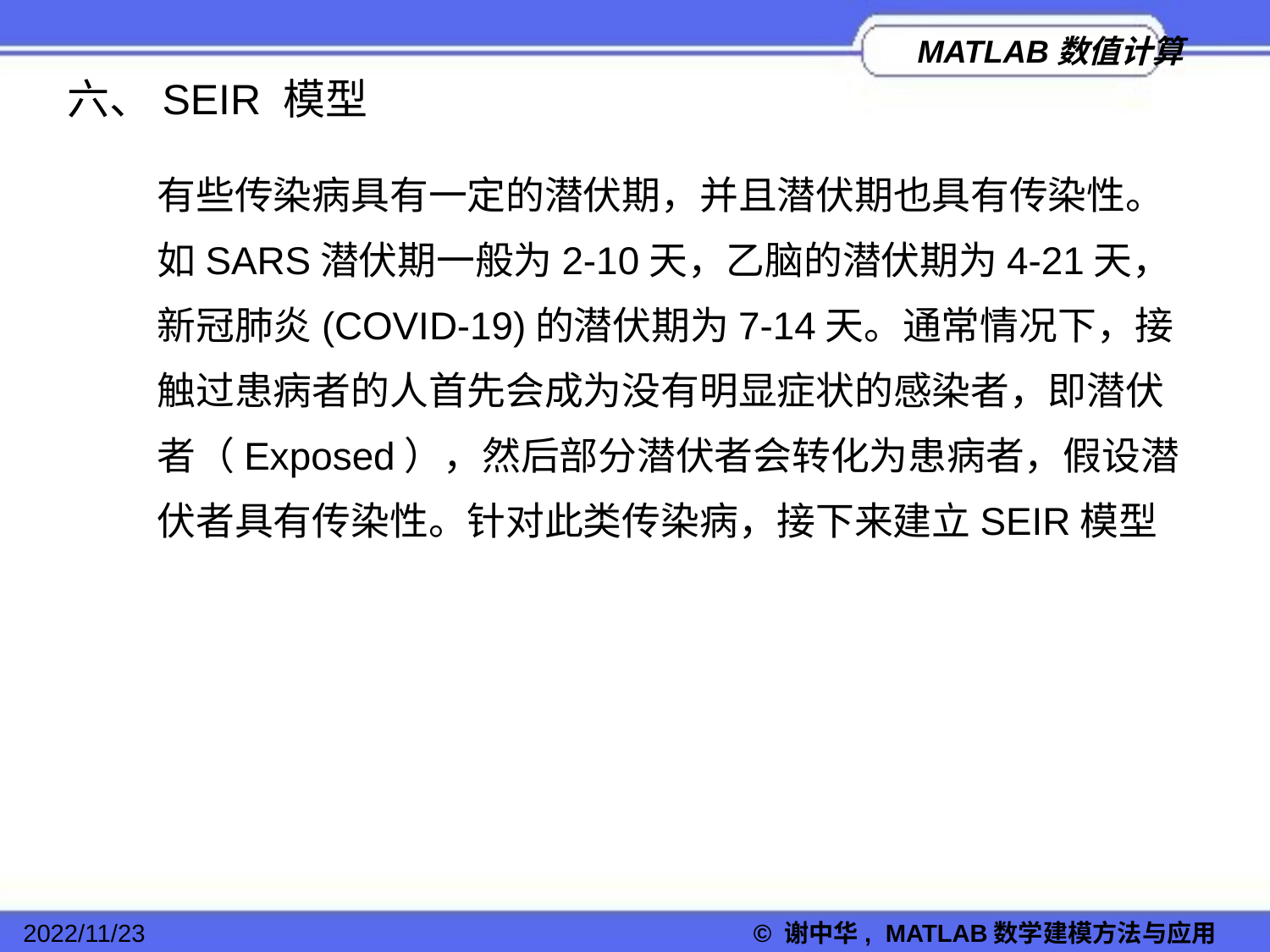

六、SEIR 模型
有些传染病具有一定的潜伏期，并且潜伏期也具有传染性。如SARS潜伏期一般为2-10天，乙脑的潜伏期为4-21天，新冠肺炎(COVID-19)的潜伏期为7-14天。通常情况下，接触过患病者的人首先会成为没有明显症状的感染者，即潜伏者（Exposed），然后部分潜伏者会转化为患病者，假设潜伏者具有传染性。针对此类传染病，接下来建立SEIR模型
2022/11/23
© 谢中华,  MATLAB数学建模方法与应用